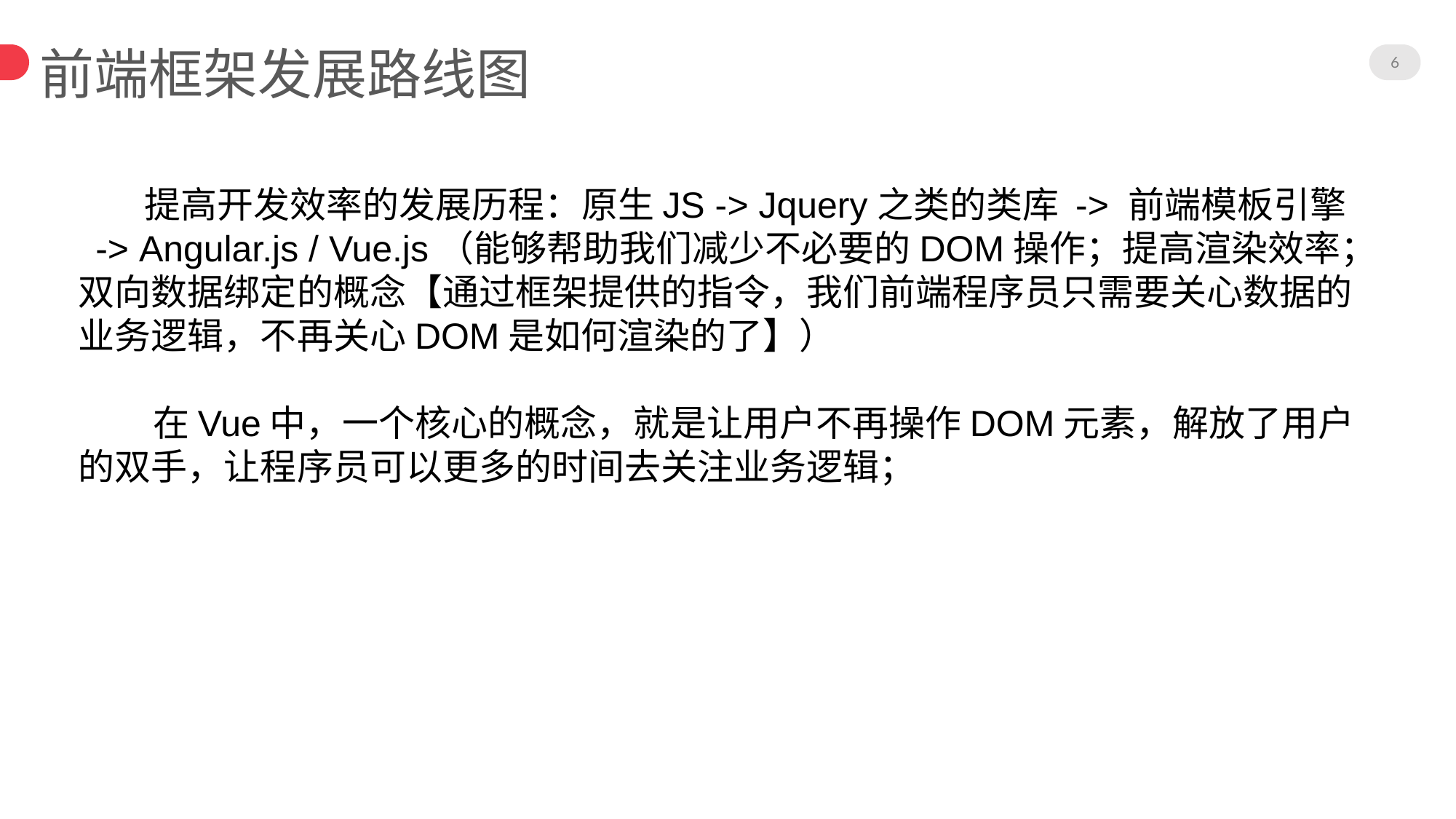

6
前端框架发展路线图
       提高开发效率的发展历程：原生JS -> Jquery之类的类库 -> 前端模板引擎 -> Angular.js / Vue.js（能够帮助我们减少不必要的DOM操作；提高渲染效率；双向数据绑定的概念【通过框架提供的指令，我们前端程序员只需要关心数据的业务逻辑，不再关心DOM是如何渲染的了】）

        在Vue中，一个核心的概念，就是让用户不再操作DOM元素，解放了用户的双手，让程序员可以更多的时间去关注业务逻辑；